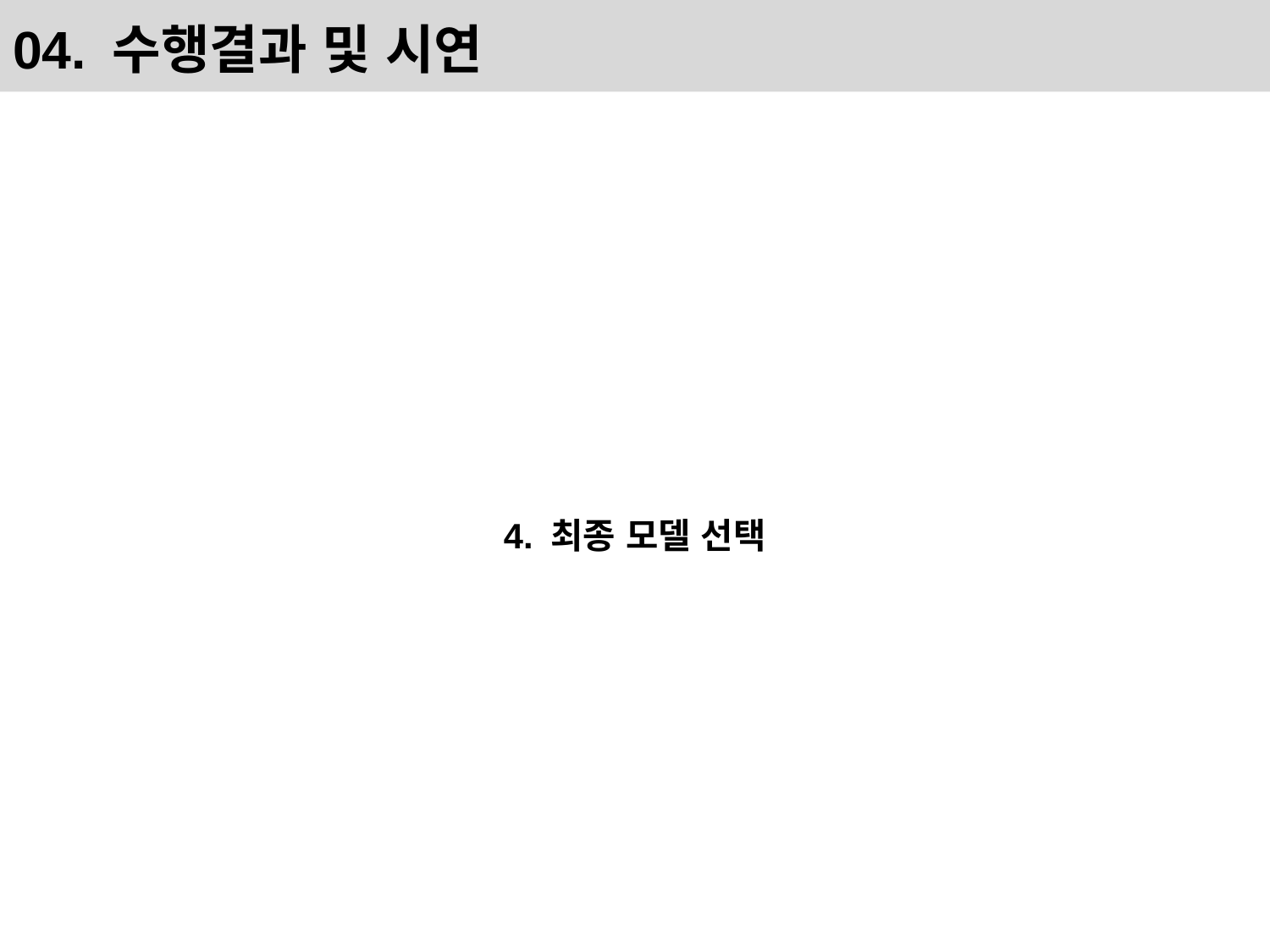

# 04. 수행결과 및 시연
4. 최종 모델 선택